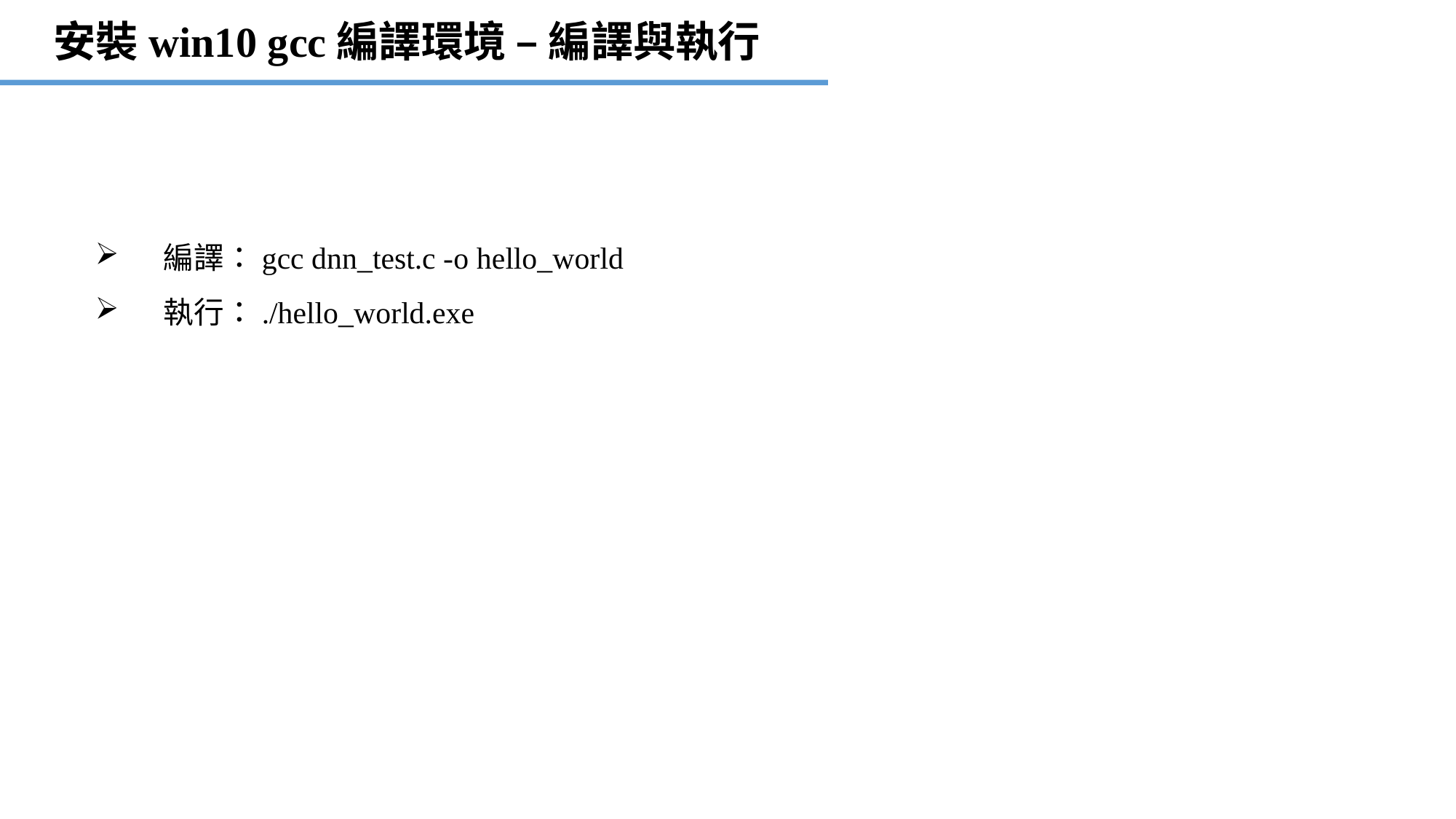

安裝win10 gcc編譯環境 – 編譯與執行

編譯：gcc dnn_test.c -o hello_world
執行：./hello_world.exe